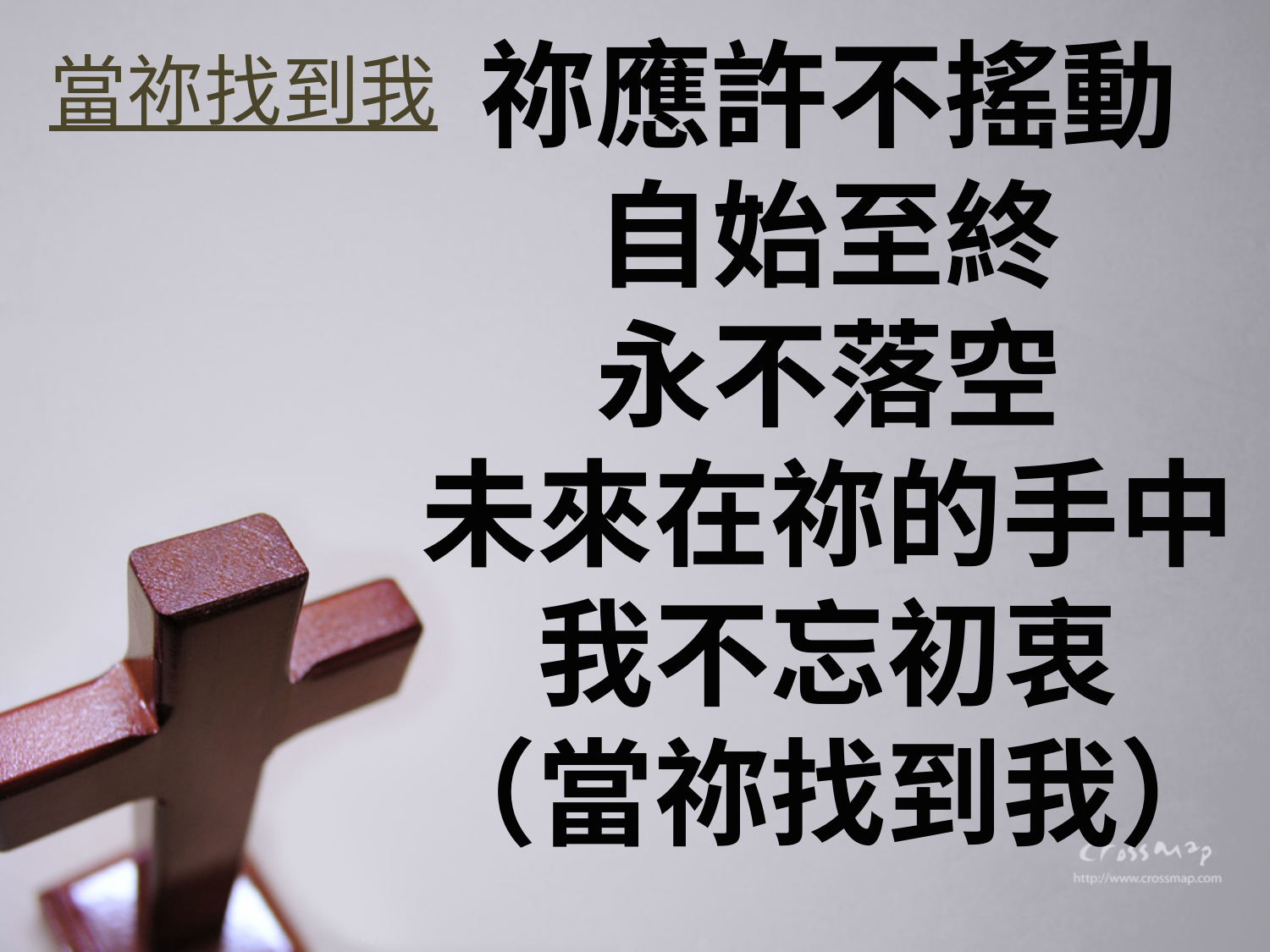

祢應許不搖動
自始至終
永不落空
未來在祢的手中
我不忘初衷
（當祢找到我）
當祢找到我